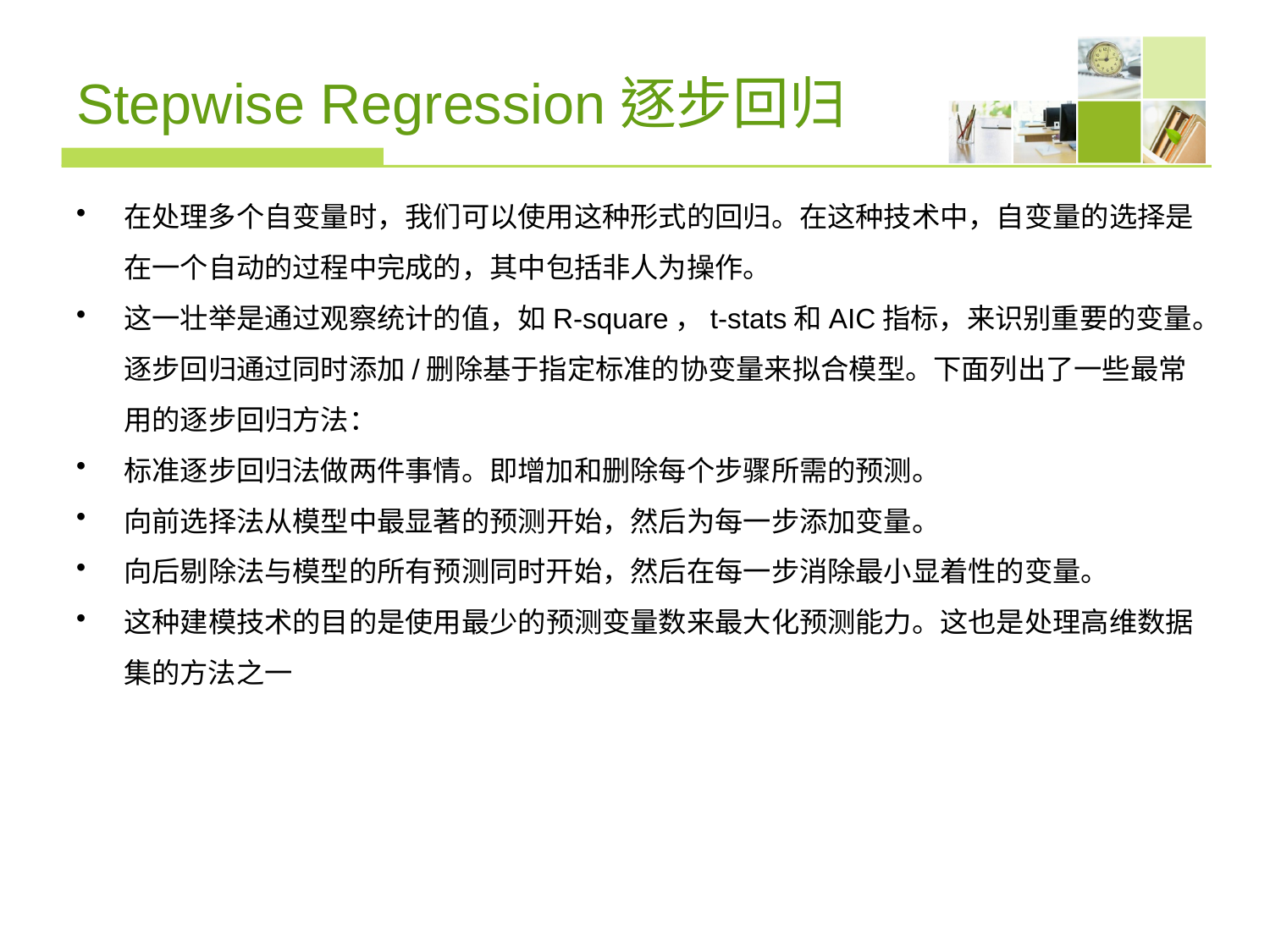

# Stepwise Regression逐步回归
在处理多个自变量时，我们可以使用这种形式的回归。在这种技术中，自变量的选择是在一个自动的过程中完成的，其中包括非人为操作。
这一壮举是通过观察统计的值，如R-square，t-stats和AIC指标，来识别重要的变量。逐步回归通过同时添加/删除基于指定标准的协变量来拟合模型。下面列出了一些最常用的逐步回归方法：
标准逐步回归法做两件事情。即增加和删除每个步骤所需的预测。
向前选择法从模型中最显著的预测开始，然后为每一步添加变量。
向后剔除法与模型的所有预测同时开始，然后在每一步消除最小显着性的变量。
这种建模技术的目的是使用最少的预测变量数来最大化预测能力。这也是处理高维数据集的方法之一